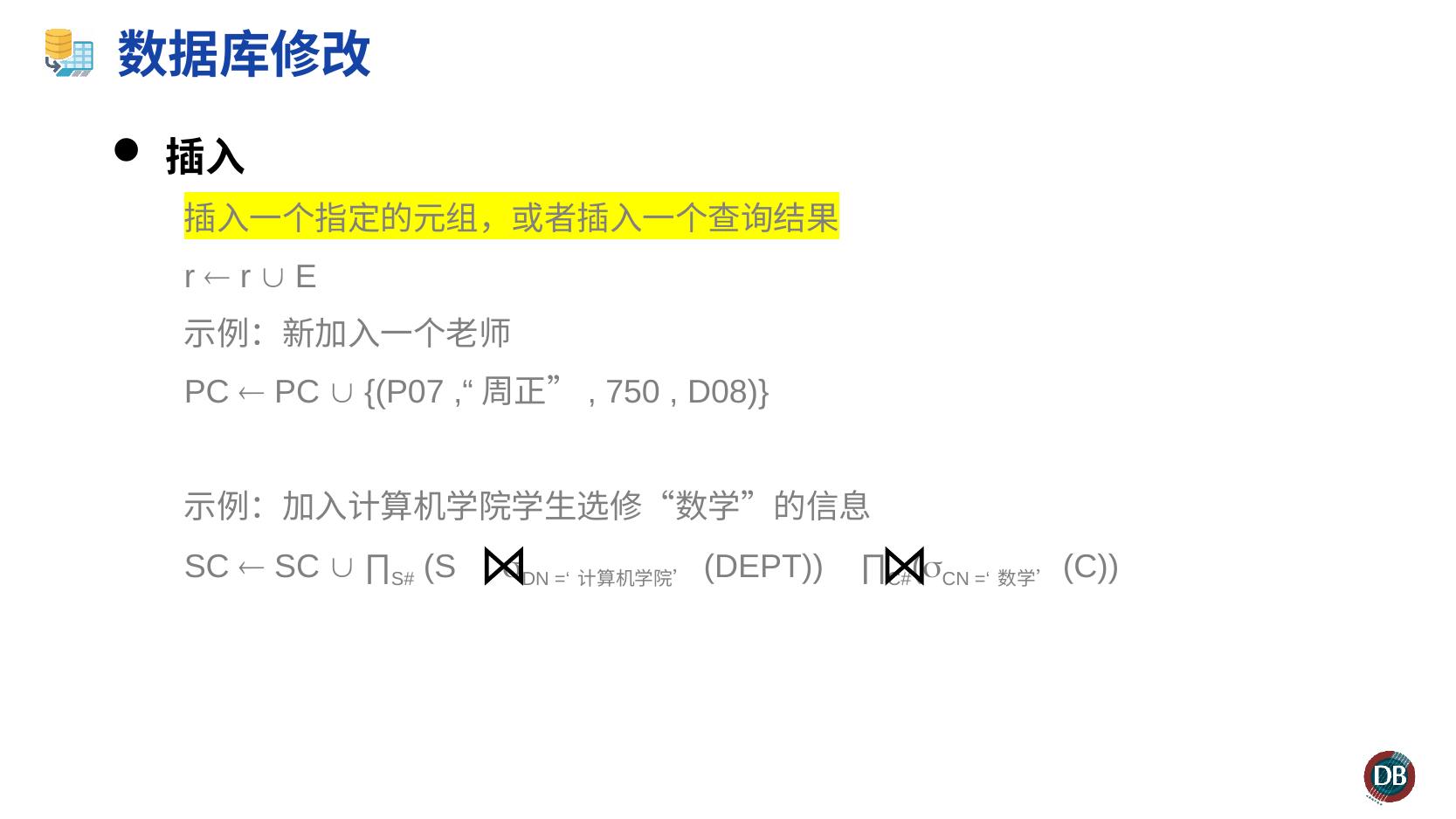

# 数据库修改
插入
插入一个指定的元组，或者插入一个查询结果
r ← r ∪ E
示例：新加入一个老师
PC ← PC ∪ {(P07 ,“周正”, 750 , D08)}

示例：加入计算机学院学生选修“数学”的信息
SC ← SC ∪ ∏S# (S     σDN =‘计算机学院’ (DEPT))    ∏C#(σCN =‘数学’(C))